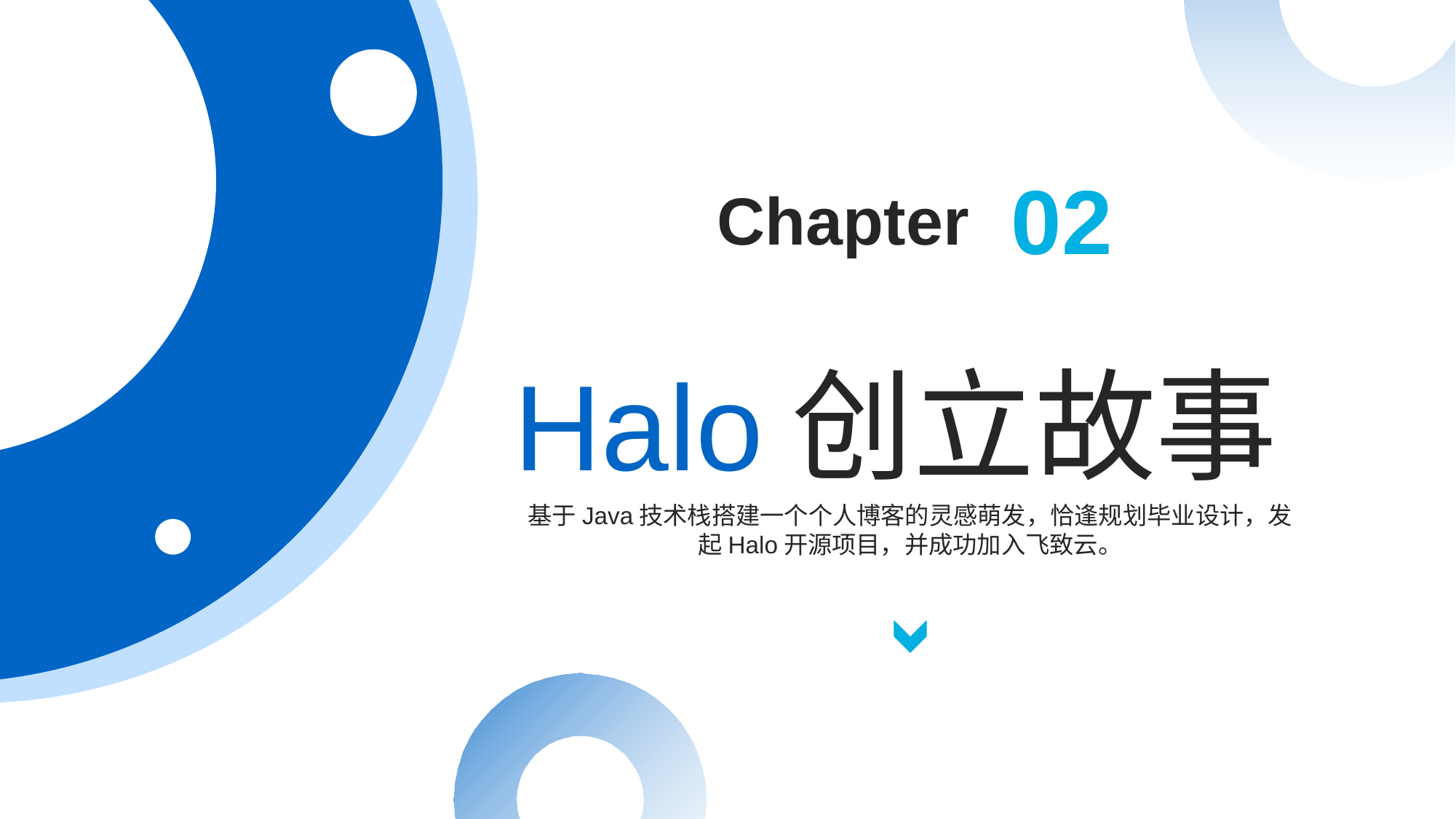

02
Chapter
Halo创立故事
基于Java技术栈搭建一个个人博客的灵感萌发，恰逢规划毕业设计，发起Halo开源项目，并成功加入飞致云。